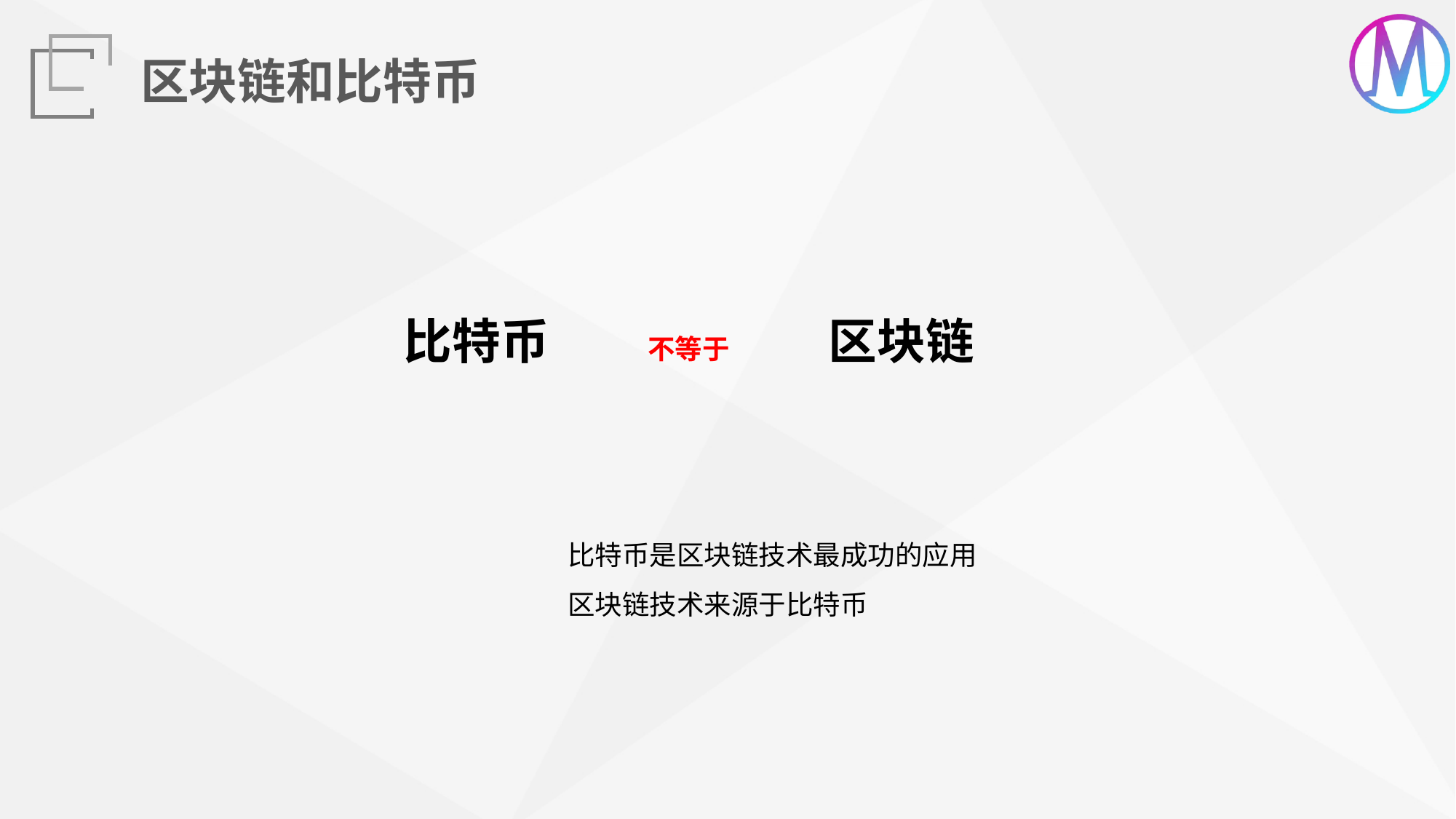

区块链和比特币

比特币         不等于                区块链
比特币是区块链技术最成功的应用
区块链技术来源于比特币